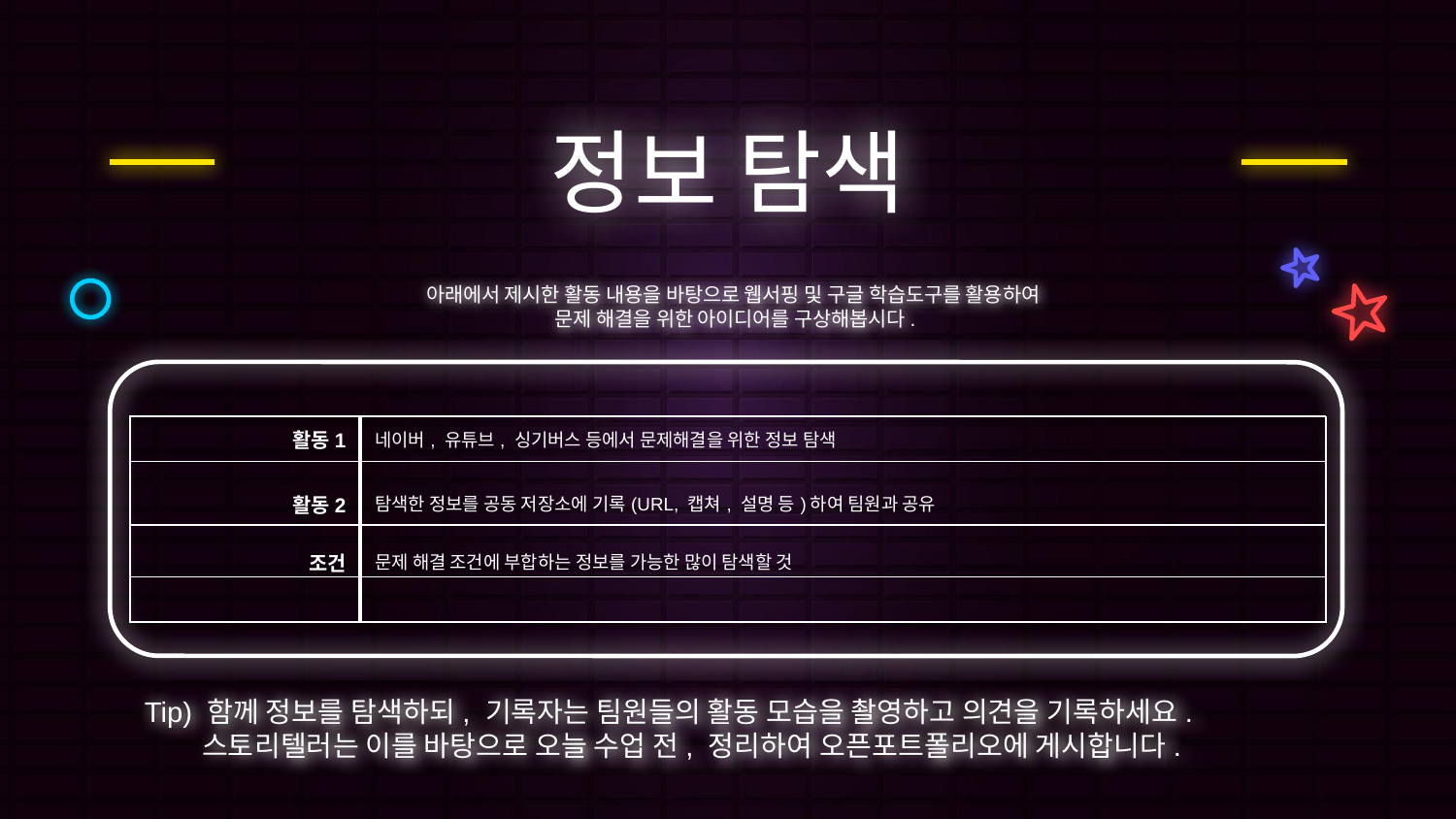

# 정보 탐색

아래에서 제시한 활동 내용을 바탕으로 웹서핑 및 구글 학습도구를 활용하여
문제 해결을 위한 아이디어를 구상해봅시다.

| 활동1 | 네이버, 유튜브, 싱기버스 등에서 문제해결을 위한 정보 탐색 |
| --- | --- |
| 활동2 | 탐색한 정보를 공동 저장소에 기록(URL, 캡쳐, 설명 등)하여 팀원과 공유 |
| 조건 | 문제 해결 조건에 부합하는 정보를 가능한 많이 탐색할 것 |
|  |  |
Tip) 함께 정보를 탐색하되, 기록자는 팀원들의 활동 모습을 촬영하고 의견을 기록하세요.
        스토리텔러는 이를 바탕으로 오늘 수업 전, 정리하여 오픈포트폴리오에 게시합니다.